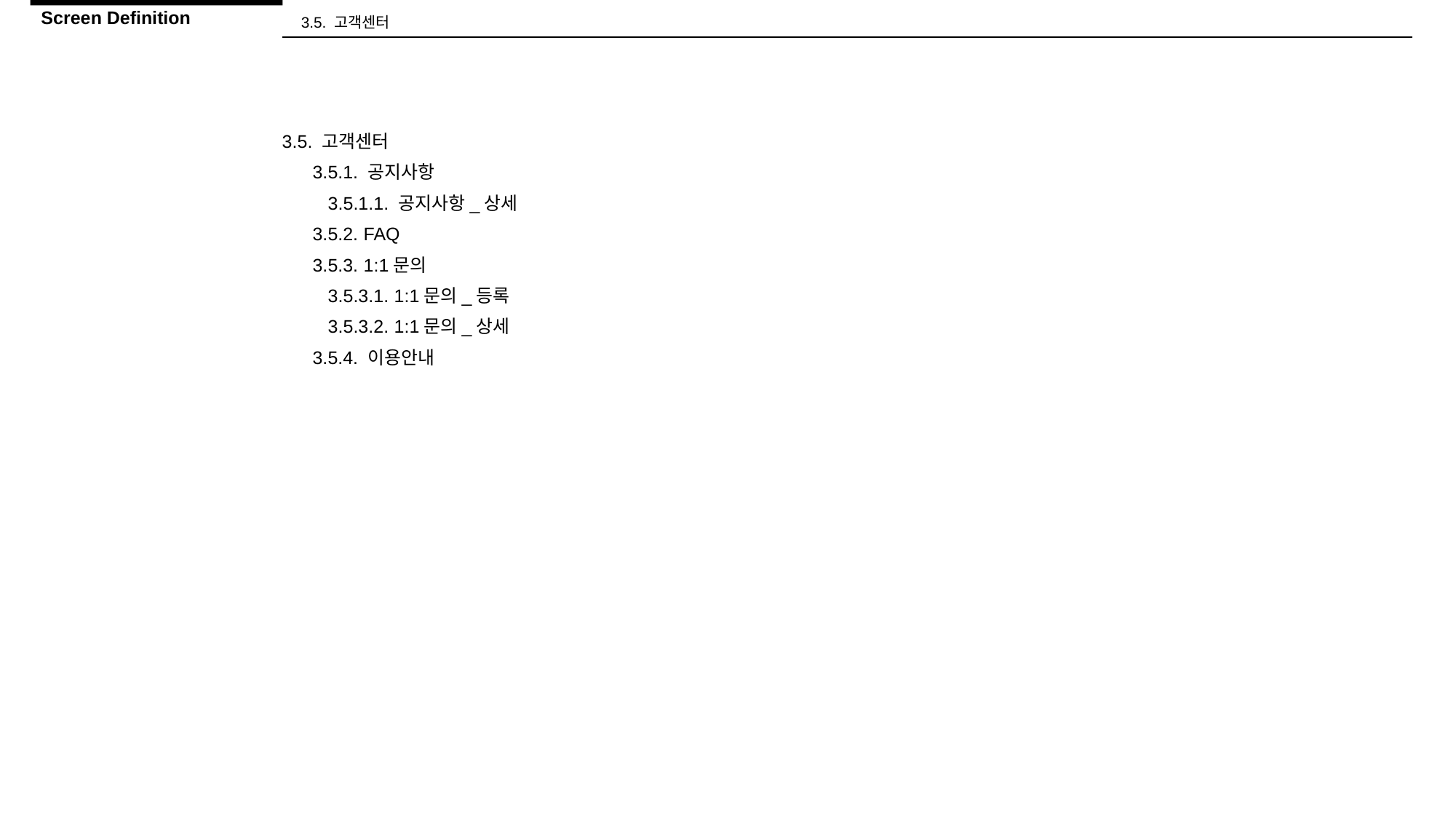

Screen Definition
3.5. 고객센터
3.5. 고객센터
      3.5.1. 공지사항
         3.5.1.1. 공지사항_상세
      3.5.2. FAQ
      3.5.3. 1:1문의
         3.5.3.1. 1:1문의_등록
         3.5.3.2. 1:1문의_상세
      3.5.4. 이용안내